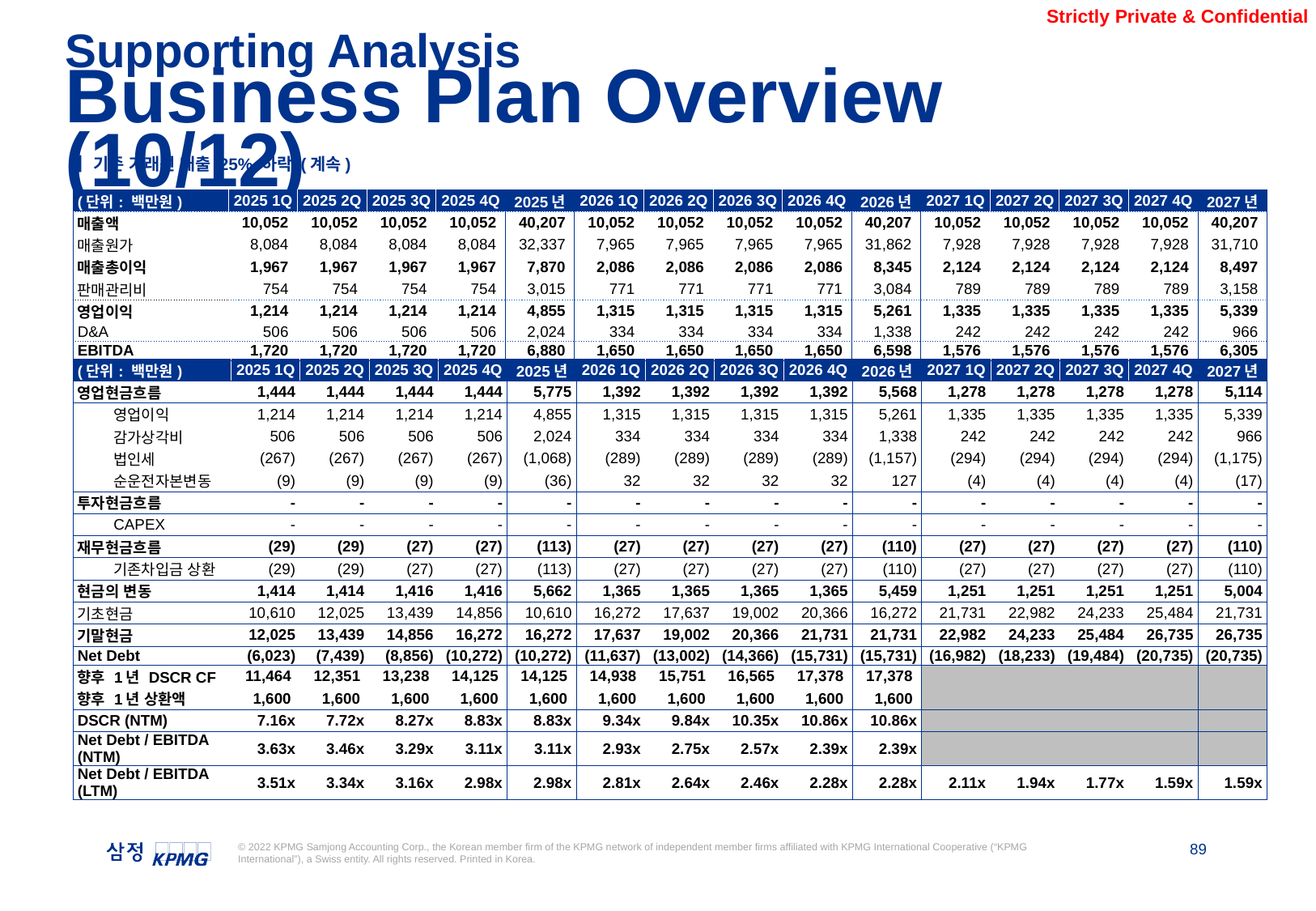

Supporting Analysis
Business Plan Overview (10/12)
▌기존 거래선 매출 25% 하락 (계속)
| (단위: 백만원) | 2025 1Q | 2025 2Q | 2025 3Q | 2025 4Q | 2025년 | 2026 1Q | 2026 2Q | 2026 3Q | 2026 4Q | 2026년 | 2027 1Q | 2027 2Q | 2027 3Q | 2027 4Q | 2027년 |
| --- | --- | --- | --- | --- | --- | --- | --- | --- | --- | --- | --- | --- | --- | --- | --- |
| 매출액 | 10,052 | 10,052 | 10,052 | 10,052 | 40,207 | 10,052 | 10,052 | 10,052 | 10,052 | 40,207 | 10,052 | 10,052 | 10,052 | 10,052 | 40,207 |
| 매출원가 | 8,084 | 8,084 | 8,084 | 8,084 | 32,337 | 7,965 | 7,965 | 7,965 | 7,965 | 31,862 | 7,928 | 7,928 | 7,928 | 7,928 | 31,710 |
| 매출총이익 | 1,967 | 1,967 | 1,967 | 1,967 | 7,870 | 2,086 | 2,086 | 2,086 | 2,086 | 8,345 | 2,124 | 2,124 | 2,124 | 2,124 | 8,497 |
| 판매관리비 | 754 | 754 | 754 | 754 | 3,015 | 771 | 771 | 771 | 771 | 3,084 | 789 | 789 | 789 | 789 | 3,158 |
| 영업이익 | 1,214 | 1,214 | 1,214 | 1,214 | 4,855 | 1,315 | 1,315 | 1,315 | 1,315 | 5,261 | 1,335 | 1,335 | 1,335 | 1,335 | 5,339 |
| D&A | 506 | 506 | 506 | 506 | 2,024 | 334 | 334 | 334 | 334 | 1,338 | 242 | 242 | 242 | 242 | 966 |
| EBITDA | 1,720 | 1,720 | 1,720 | 1,720 | 6,880 | 1,650 | 1,650 | 1,650 | 1,650 | 6,598 | 1,576 | 1,576 | 1,576 | 1,576 | 6,305 |
| (단위: 백만원) |  | 2025 1Q | 2025 2Q | 2025 3Q | 2025 4Q | 2025년 | 2026 1Q | 2026 2Q | 2026 3Q | 2026 4Q | 2026년 | 2027 1Q | 2027 2Q | 2027 3Q | 2027 4Q | 2027년 |
| --- | --- | --- | --- | --- | --- | --- | --- | --- | --- | --- | --- | --- | --- | --- | --- | --- |
| 영업현금흐름 |  | 1,444 | 1,444 | 1,444 | 1,444 | 5,775 | 1,392 | 1,392 | 1,392 | 1,392 | 5,568 | 1,278 | 1,278 | 1,278 | 1,278 | 5,114 |
|  | 영업이익 | 1,214 | 1,214 | 1,214 | 1,214 | 4,855 | 1,315 | 1,315 | 1,315 | 1,315 | 5,261 | 1,335 | 1,335 | 1,335 | 1,335 | 5,339 |
|  | 감가상각비 | 506 | 506 | 506 | 506 | 2,024 | 334 | 334 | 334 | 334 | 1,338 | 242 | 242 | 242 | 242 | 966 |
|  | 법인세 | (267) | (267) | (267) | (267) | (1,068) | (289) | (289) | (289) | (289) | (1,157) | (294) | (294) | (294) | (294) | (1,175) |
|  | 순운전자본변동 | (9) | (9) | (9) | (9) | (36) | 32 | 32 | 32 | 32 | 127 | (4) | (4) | (4) | (4) | (17) |
| 투자현금흐름 |  | - | - | - | - | - | - | - | - | - | - | - | - | - | - | - |
|  | CAPEX | - | - | - | - | - | - | - | - | - | - | - | - | - | - | - |
| 재무현금흐름 |  | (29) | (29) | (27) | (27) | (113) | (27) | (27) | (27) | (27) | (110) | (27) | (27) | (27) | (27) | (110) |
|  | 기존차입금 상환 | (29) | (29) | (27) | (27) | (113) | (27) | (27) | (27) | (27) | (110) | (27) | (27) | (27) | (27) | (110) |
| 현금의 변동 |  | 1,414 | 1,414 | 1,416 | 1,416 | 5,662 | 1,365 | 1,365 | 1,365 | 1,365 | 5,459 | 1,251 | 1,251 | 1,251 | 1,251 | 5,004 |
| 기초현금 |  | 10,610 | 12,025 | 13,439 | 14,856 | 10,610 | 16,272 | 17,637 | 19,002 | 20,366 | 16,272 | 21,731 | 22,982 | 24,233 | 25,484 | 21,731 |
| 기말현금 |  | 12,025 | 13,439 | 14,856 | 16,272 | 16,272 | 17,637 | 19,002 | 20,366 | 21,731 | 21,731 | 22,982 | 24,233 | 25,484 | 26,735 | 26,735 |
| Net Debt |  | (6,023) | (7,439) | (8,856) | (10,272) | (10,272) | (11,637) | (13,002) | (14,366) | (15,731) | (15,731) | (16,982) | (18,233) | (19,484) | (20,735) | (20,735) |
| 향후 1년 DSCR CF |  | 11,464 | 12,351 | 13,238 | 14,125 | 14,125 | 14,938 | 15,751 | 16,565 | 17,378 | 17,378 |  |  |  |  |  |
| 향후 1년 상환액 |  | 1,600 | 1,600 | 1,600 | 1,600 | 1,600 | 1,600 | 1,600 | 1,600 | 1,600 | 1,600 |  |  |  |  |  |
| DSCR (NTM) |  | 7.16x | 7.72x | 8.27x | 8.83x | 8.83x | 9.34x | 9.84x | 10.35x | 10.86x | 10.86x |  |  |  |  |  |
| Net Debt / EBITDA (NTM) |  | 3.63x | 3.46x | 3.29x | 3.11x | 3.11x | 2.93x | 2.75x | 2.57x | 2.39x | 2.39x |  |  |  |  |  |
| Net Debt / EBITDA (LTM) |  | 3.51x | 3.34x | 3.16x | 2.98x | 2.98x | 2.81x | 2.64x | 2.46x | 2.28x | 2.28x | 2.11x | 1.94x | 1.77x | 1.59x | 1.59x |